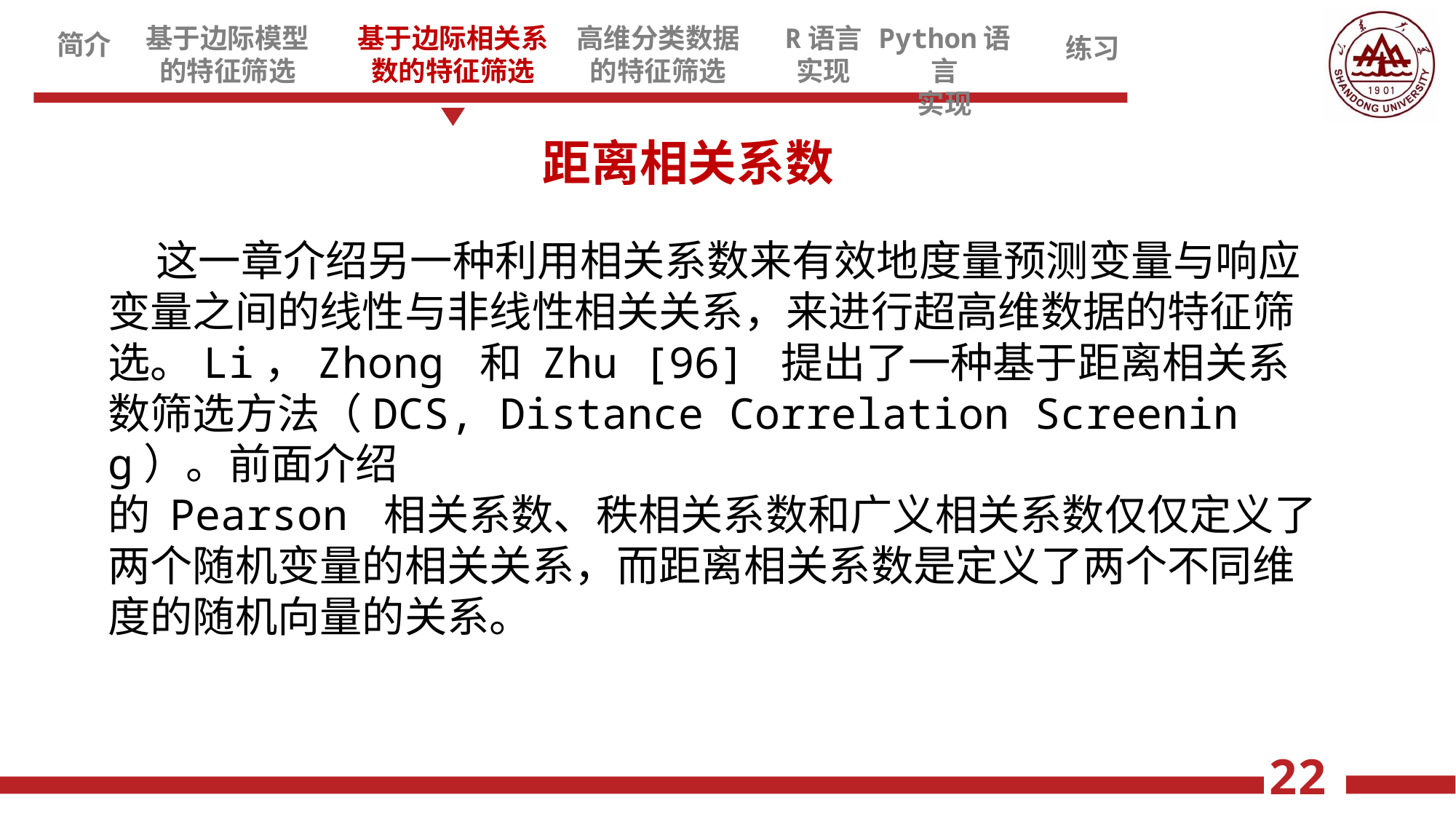

距离相关系数
    这一章介绍另一种利用相关系数来有效地度量预测变量与响应变量之间的线性与非线性相关关系，来进行超高维数据的特征筛选。Li，Zhong 和 Zhu [96] 提出了一种基于距离相关系数筛选方法（DCS, Distance Correlation Screening）。前面介绍
的 Pearson 相关系数、秩相关系数和广义相关系数仅仅定义了两个随机变量的相关关系，而距离相关系数是定义了两个不同维度的随机向量的关系。